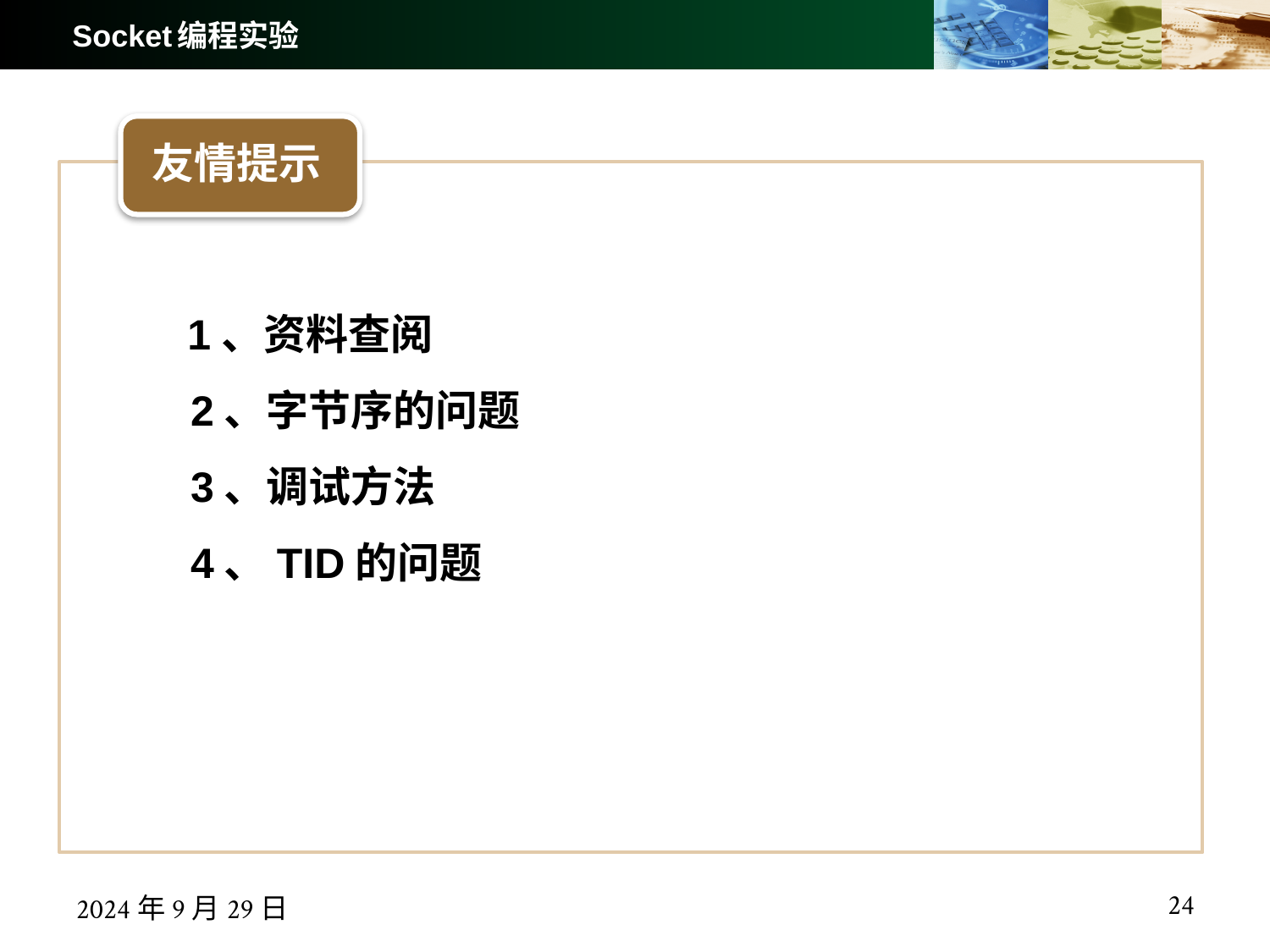

# Socket编程实验

友情提示

             1、资料查阅
          2、字节序的问题
          3、调试方法
          4、TID的问题
24
2024年9月29日